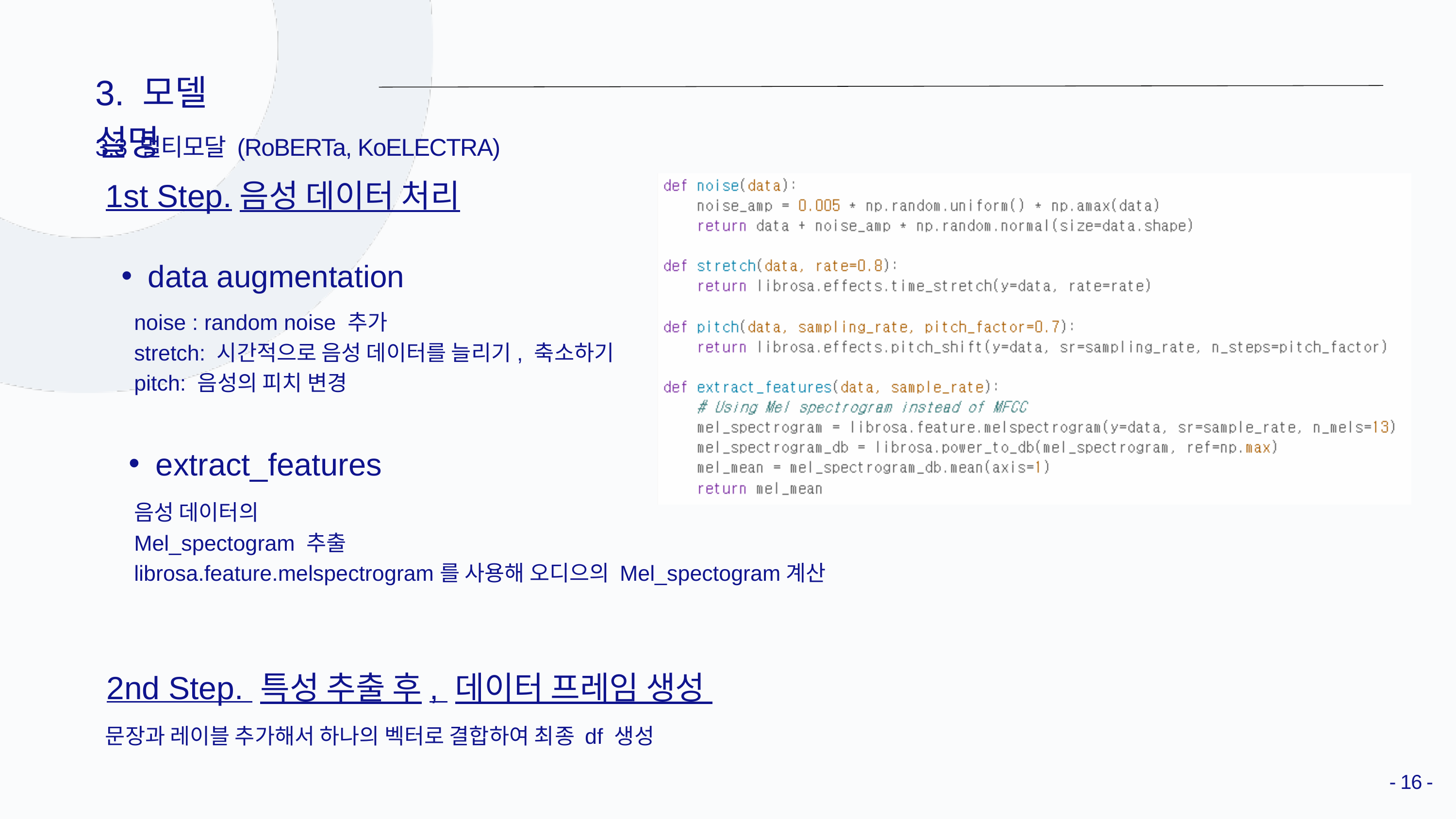

3. 모델 설명

3.3 멀티모달 (RoBERTa, KoELECTRA)
1st Step.음성 데이터 처리

data augmentation
noise : random noise 추가
stretch: 시간적으로 음성 데이터를 늘리기, 축소하기
pitch: 음성의 피치 변경

extract_features
음성 데이터의
Mel_spectogram 추출
librosa.feature.melspectrogram를 사용해 오디으의 Mel_spectogram계산

2nd Step. 특성 추출 후, 데이터 프레임 생성
 문장과 레이블 추가해서 하나의 벡터로 결합하여 최종 df 생성

- 16 -